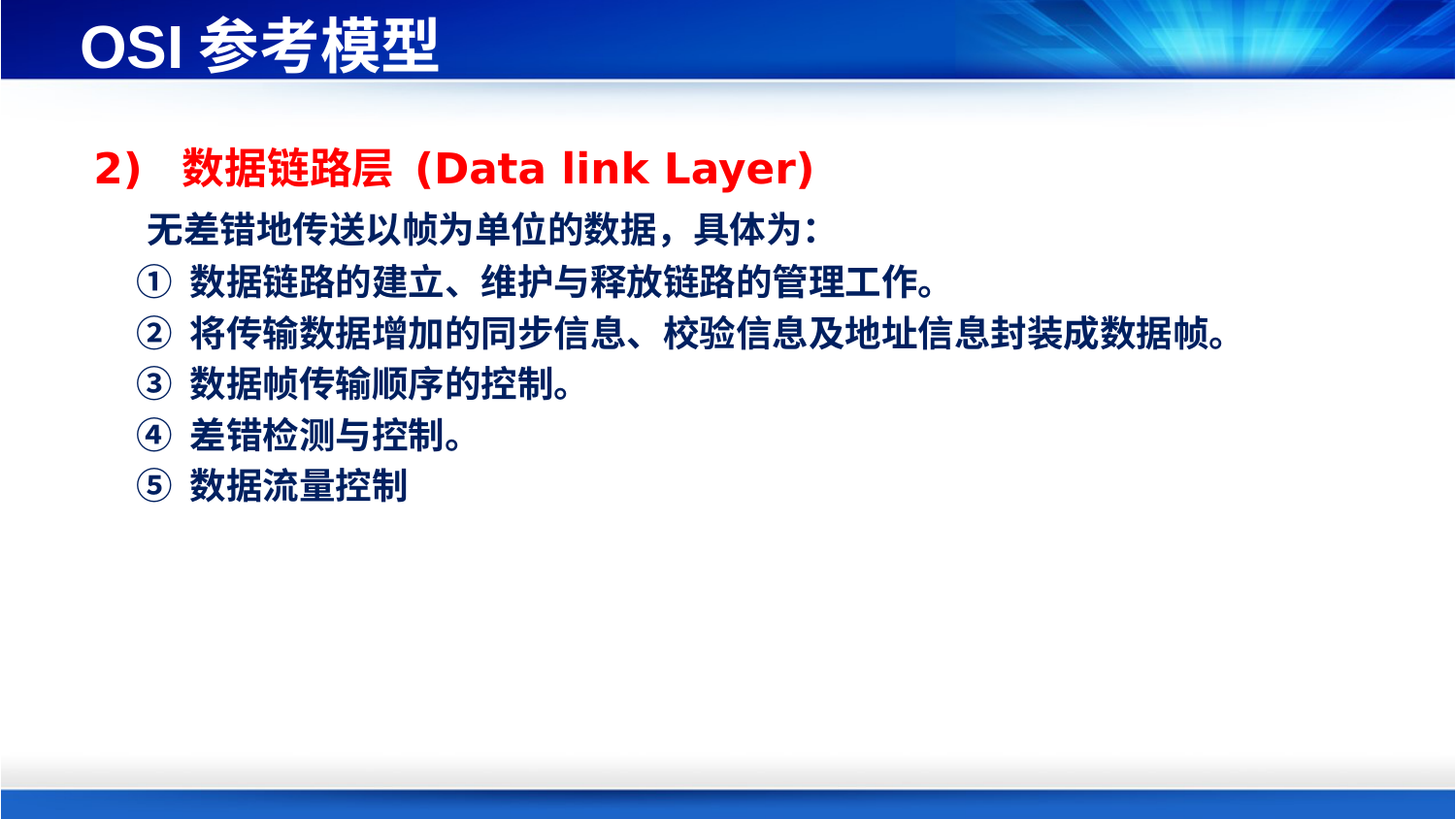

# OSI参考模型
 2)  数据链路层 (Data link Layer)
      无差错地传送以帧为单位的数据，具体为：
       ① 数据链路的建立、维护与释放链路的管理工作。
       ② 将传输数据增加的同步信息、校验信息及地址信息封装成数据帧。
       ③ 数据帧传输顺序的控制。
       ④ 差错检测与控制。
       ⑤ 数据流量控制